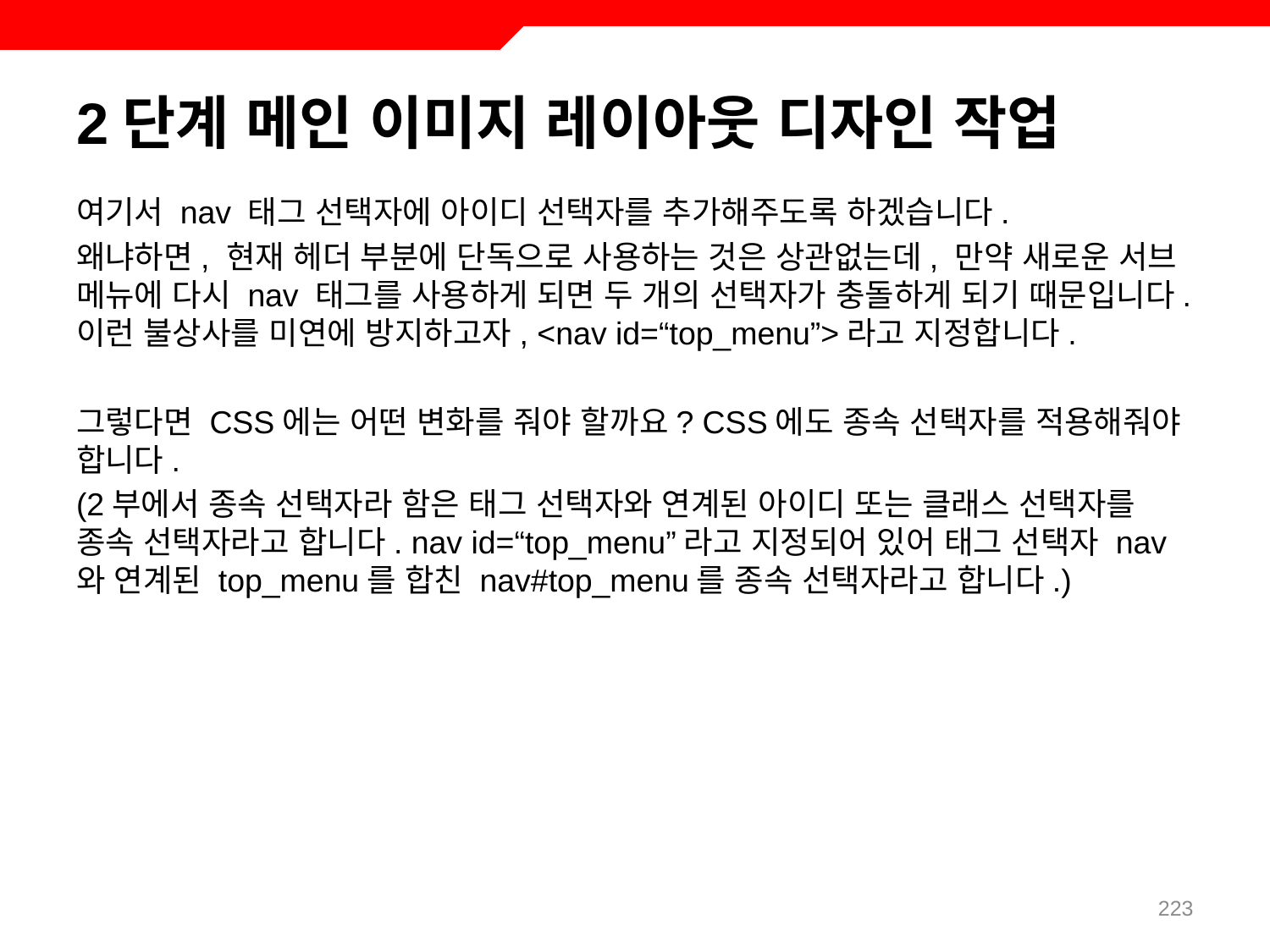

# 2단계 메인 이미지 레이아웃 디자인 작업
여기서 nav 태그 선택자에 아이디 선택자를 추가해주도록 하겠습니다.
왜냐하면, 현재 헤더 부분에 단독으로 사용하는 것은 상관없는데, 만약 새로운 서브 메뉴에 다시 nav 태그를 사용하게 되면 두 개의 선택자가 충돌하게 되기 때문입니다. 이런 불상사를 미연에 방지하고자, <nav id=“top_menu”>라고 지정합니다.

그렇다면 CSS에는 어떤 변화를 줘야 할까요? CSS에도 종속 선택자를 적용해줘야 합니다.
(2부에서 종속 선택자라 함은 태그 선택자와 연계된 아이디 또는 클래스 선택자를 종속 선택자라고 합니다. nav id=“top_menu”라고 지정되어 있어 태그 선택자 nav 와 연계된 top_menu를 합친 nav#top_menu를 종속 선택자라고 합니다.)
223